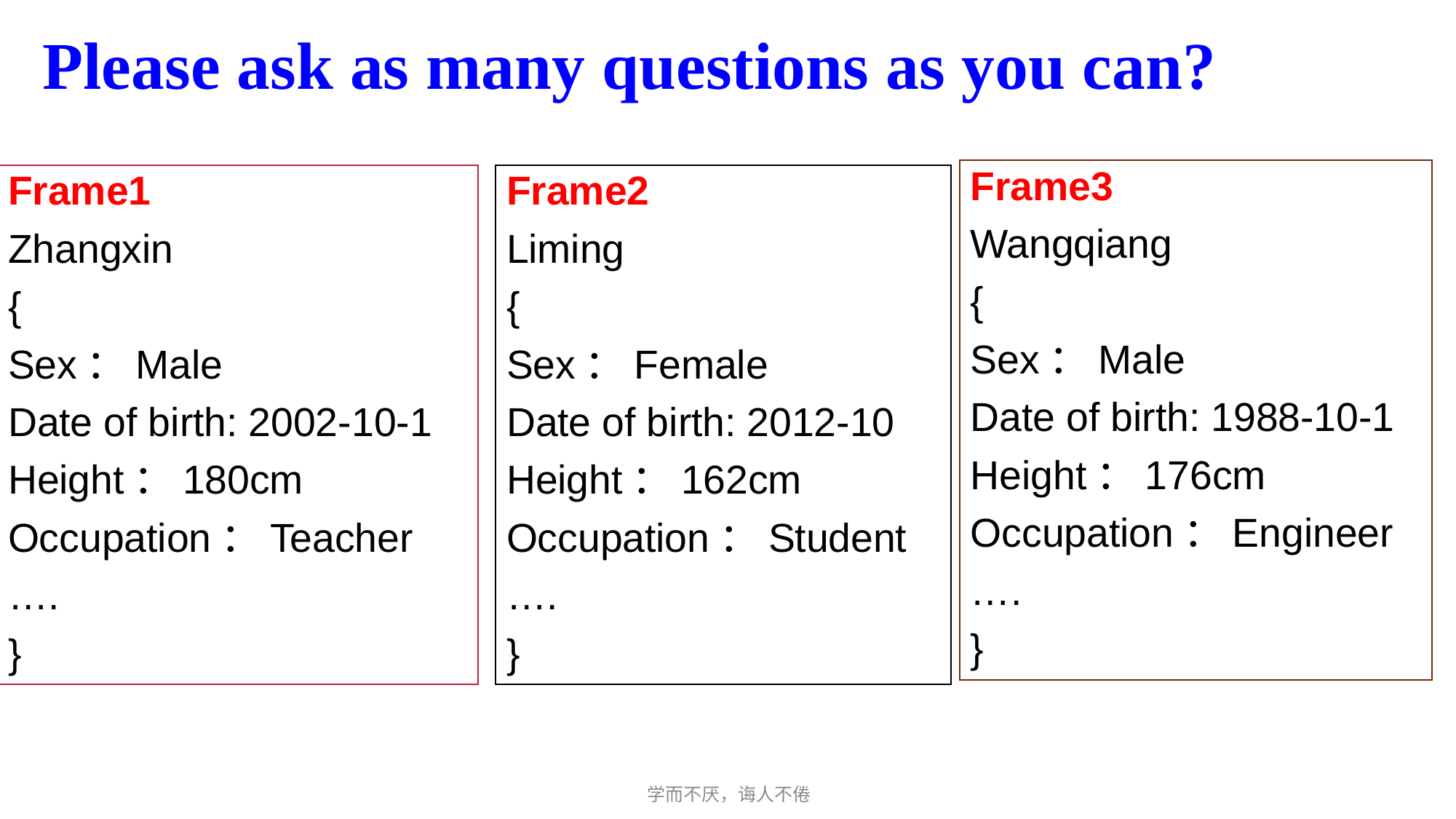

# Please ask as many questions as you can?
Frame3
Wangqiang
{
Sex：Male
Date of birth: 1988-10-1
Height：176cm
Occupation：Engineer
….
}

Frame1
Zhangxin
{
Sex：Male
Date of birth: 2002-10-1
Height：180cm
Occupation：Teacher
….
}

Frame2
Liming
{
Sex：Female
Date of birth: 2012-10
Height：162cm
Occupation：Student
….
}

学而不厌，诲人不倦
3